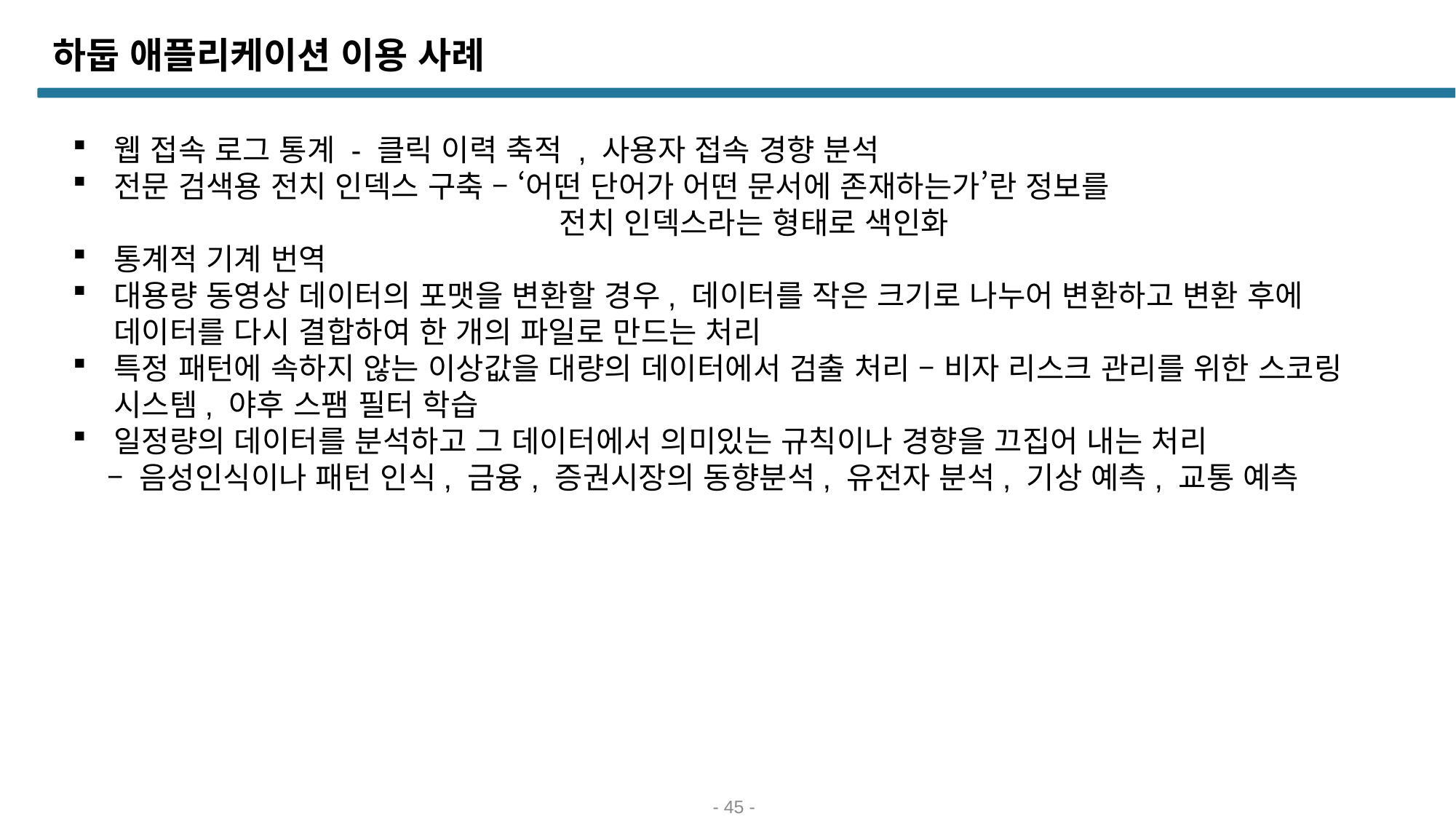

# 하둡 애플리케이션 이용 사례
웹 접속 로그 통계 - 클릭 이력 축적 , 사용자 접속 경향 분석
전문 검색용 전치 인덱스 구축 – ‘어떤 단어가 어떤 문서에 존재하는가’란 정보를
				     전치 인덱스라는 형태로 색인화
통계적 기계 번역
대용량 동영상 데이터의 포맷을 변환할 경우, 데이터를 작은 크기로 나누어 변환하고 변환 후에 데이터를 다시 결합하여 한 개의 파일로 만드는 처리
특정 패턴에 속하지 않는 이상값을 대량의 데이터에서 검출 처리 – 비자 리스크 관리를 위한 스코링 시스템, 야후 스팸 필터 학습
일정량의 데이터를 분석하고 그 데이터에서 의미있는 규칙이나 경향을 끄집어 내는 처리
    – 음성인식이나 패턴 인식, 금융, 증권시장의 동향분석, 유전자 분석, 기상 예측, 교통 예측

- 45 -